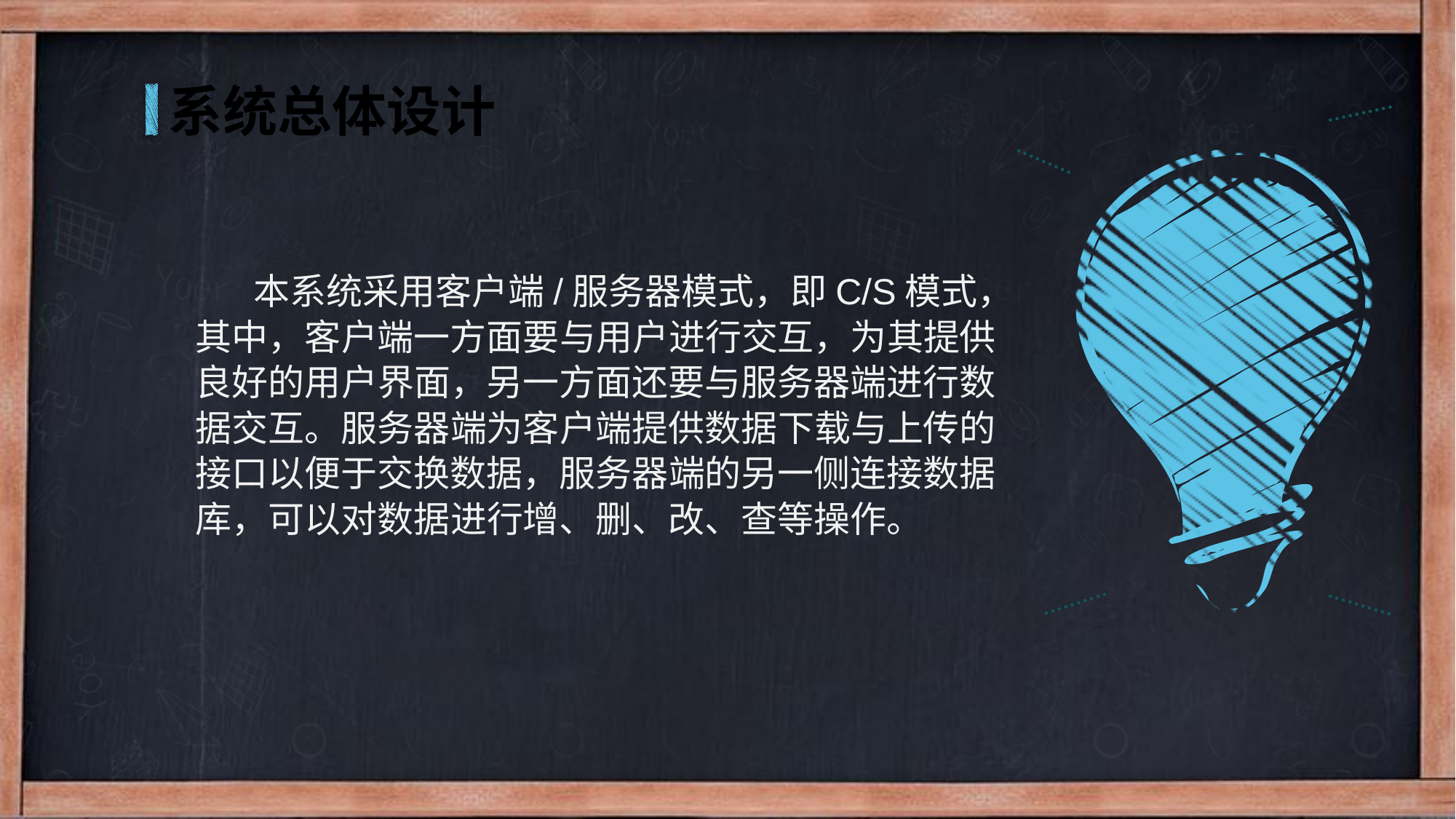

系统总体设计

      本系统采用客户端/服务器模式，即C/S模式，其中，客户端一方面要与用户进行交互，为其提供良好的用户界面，另一方面还要与服务器端进行数据交互。服务器端为客户端提供数据下载与上传的接口以便于交换数据，服务器端的另一侧连接数据库，可以对数据进行增、删、改、查等操作。